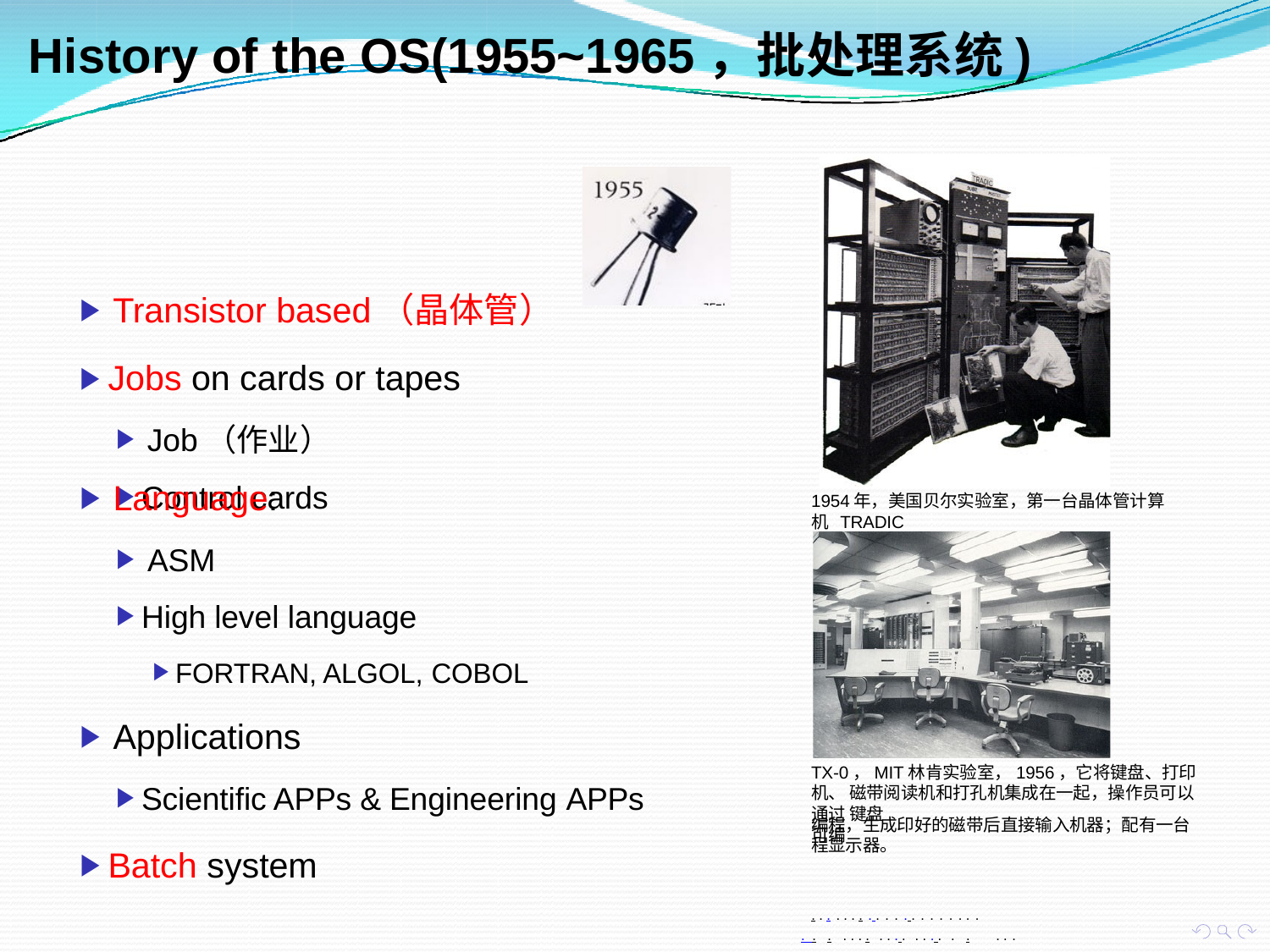

# History of the OS(1955~1965，批处理系统)

▶ Transistor based（晶体管）
▶ Jobs on cards or tapes
▶ Job（作业）
▶ Control cards
▶ Language:
▶ ASM
▶ High level language
▶ FORTRAN, ALGOL, COBOL
▶ Applications
▶ Scientific APPs & Engineering APPs
▶ Batch system
1954年，美国贝尔实验室，第一台晶体管计算机  TRADIC

TX-0，MIT林肯实验室，1956，它将键盘、打印机、 磁带阅读机和打孔机集成在一起，操作员可以通过 键盘
编程，生成印好的磁带后直接输入机器；配有一台 可编
程显示器。
. . . . . . . . . . . . . . . . . . . .
.  .   .   . . . .  . . . .  . . . .  .   .	. . .